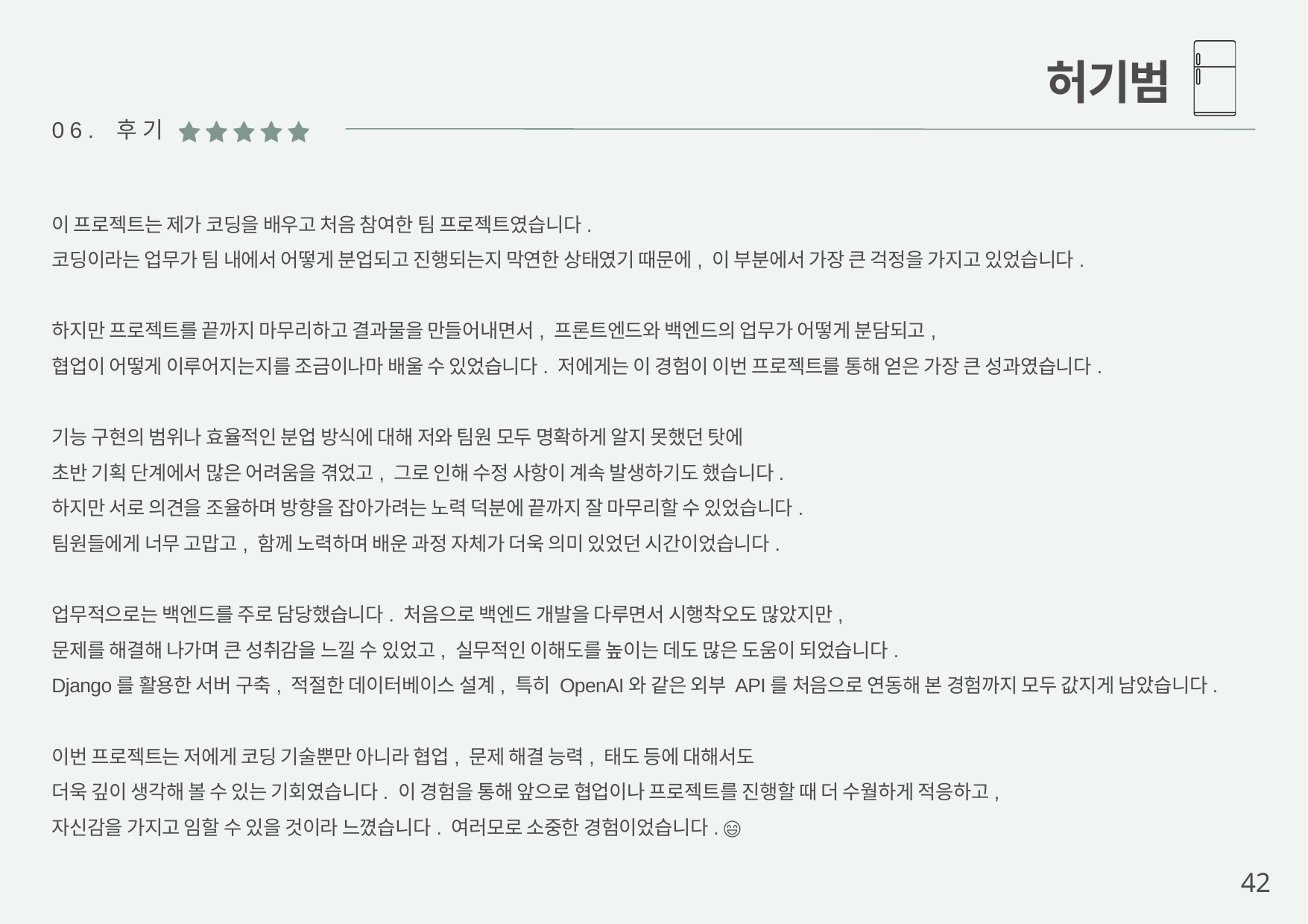

허기범
06. 후기

이 프로젝트는 제가 코딩을 배우고 처음 참여한 팀 프로젝트였습니다.
코딩이라는 업무가 팀 내에서 어떻게 분업되고 진행되는지 막연한 상태였기 때문에, 이 부분에서 가장 큰 걱정을 가지고 있었습니다.

하지만 프로젝트를 끝까지 마무리하고 결과물을 만들어내면서, 프론트엔드와 백엔드의 업무가 어떻게 분담되고,
협업이 어떻게 이루어지는지를 조금이나마 배울 수 있었습니다. 저에게는 이 경험이 이번 프로젝트를 통해 얻은 가장 큰 성과였습니다.

기능 구현의 범위나 효율적인 분업 방식에 대해 저와 팀원 모두 명확하게 알지 못했던 탓에
초반 기획 단계에서 많은 어려움을 겪었고, 그로 인해 수정 사항이 계속 발생하기도 했습니다.
하지만 서로 의견을 조율하며 방향을 잡아가려는 노력 덕분에 끝까지 잘 마무리할 수 있었습니다.
팀원들에게 너무 고맙고, 함께 노력하며 배운 과정 자체가 더욱 의미 있었던 시간이었습니다.

업무적으로는 백엔드를 주로 담당했습니다. 처음으로 백엔드 개발을 다루면서 시행착오도 많았지만,
문제를 해결해 나가며 큰 성취감을 느낄 수 있었고, 실무적인 이해도를 높이는 데도 많은 도움이 되었습니다.
Django를 활용한 서버 구축, 적절한 데이터베이스 설계, 특히 OpenAI와 같은 외부 API를 처음으로 연동해 본 경험까지 모두 값지게 남았습니다.

이번 프로젝트는 저에게 코딩 기술뿐만 아니라 협업, 문제 해결 능력, 태도 등에 대해서도
더욱 깊이 생각해 볼 수 있는 기회였습니다. 이 경험을 통해 앞으로 협업이나 프로젝트를 진행할 때 더 수월하게 적응하고,
자신감을 가지고 임할 수 있을 것이라 느꼈습니다. 여러모로 소중한 경험이었습니다. 😄
42